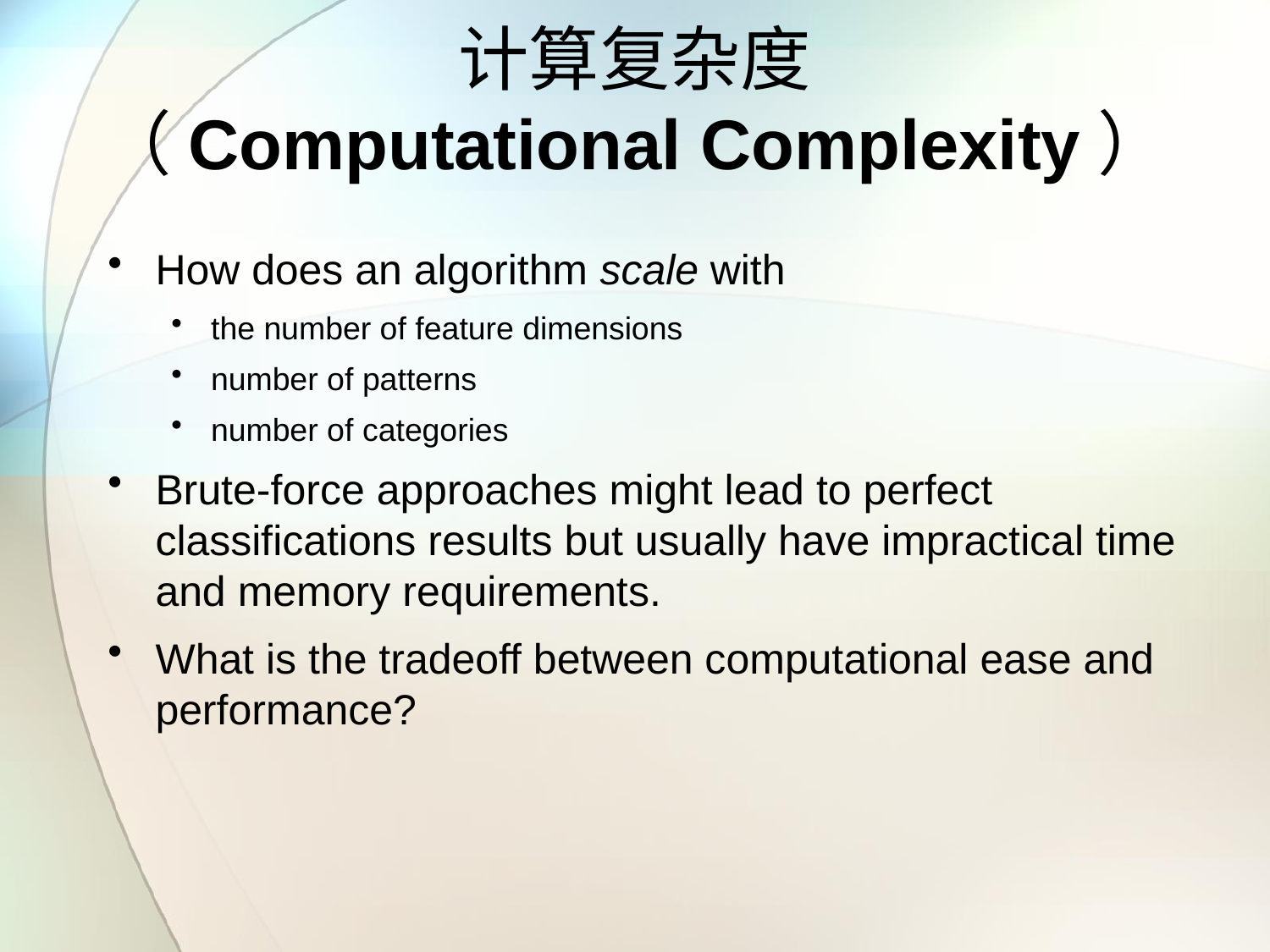

# 计算复杂度 （Computational Complexity）
How does an algorithm scale with
the number of feature dimensions
number of patterns
number of categories
Brute-force approaches might lead to perfect classifications results but usually have impractical time and memory requirements.
What is the tradeoff between computational ease and performance?